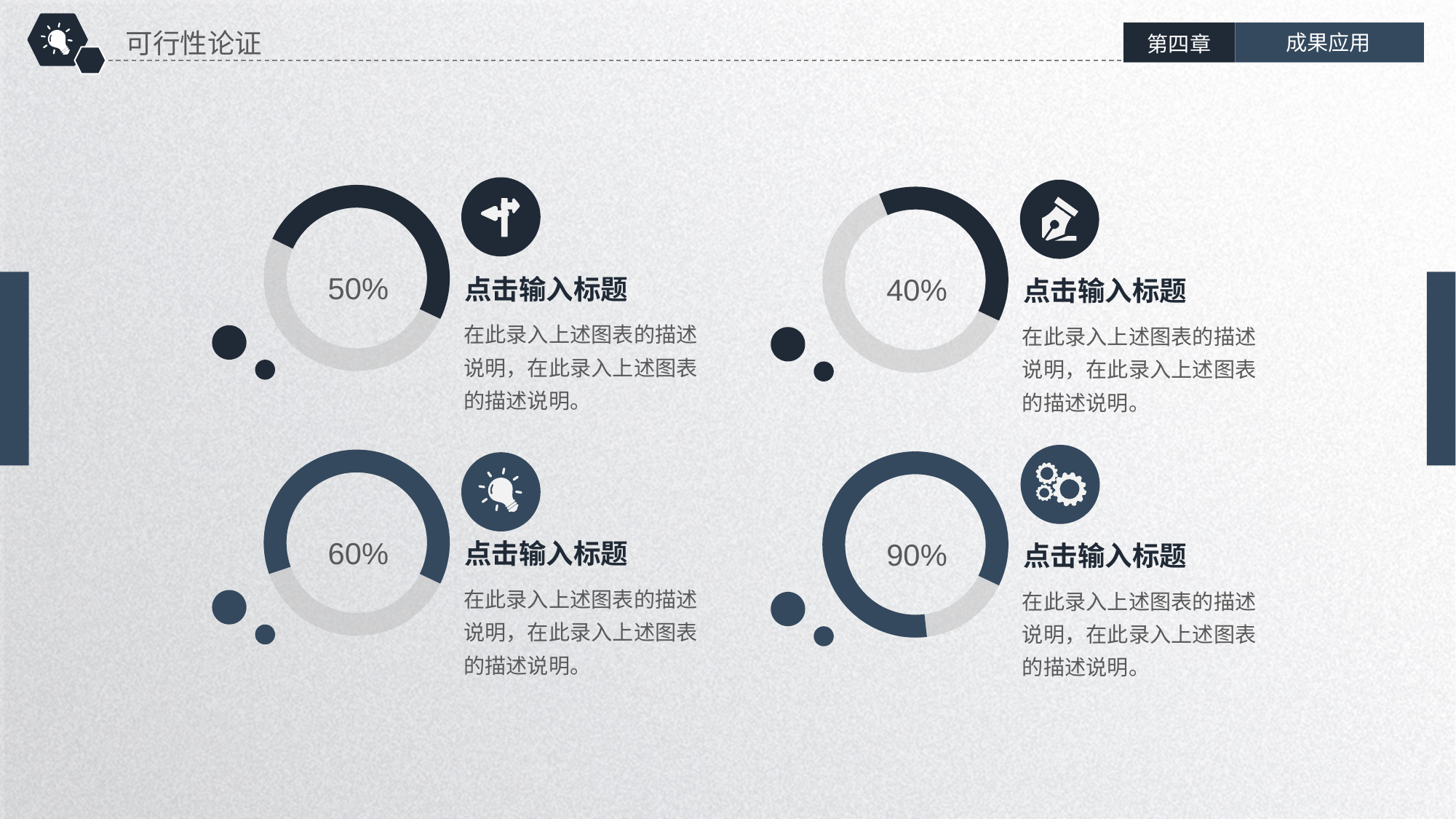

可行性论证
成果应用
第四章

50%
点击输入标题
40%
点击输入标题

在此录入上述图表的描述说明，在此录入上述图表的描述说明。
在此录入上述图表的描述说明，在此录入上述图表的描述说明。

60%
点击输入标题
90%
点击输入标题
在此录入上述图表的描述说明，在此录入上述图表的描述说明。
在此录入上述图表的描述说明，在此录入上述图表的描述说明。

延时符